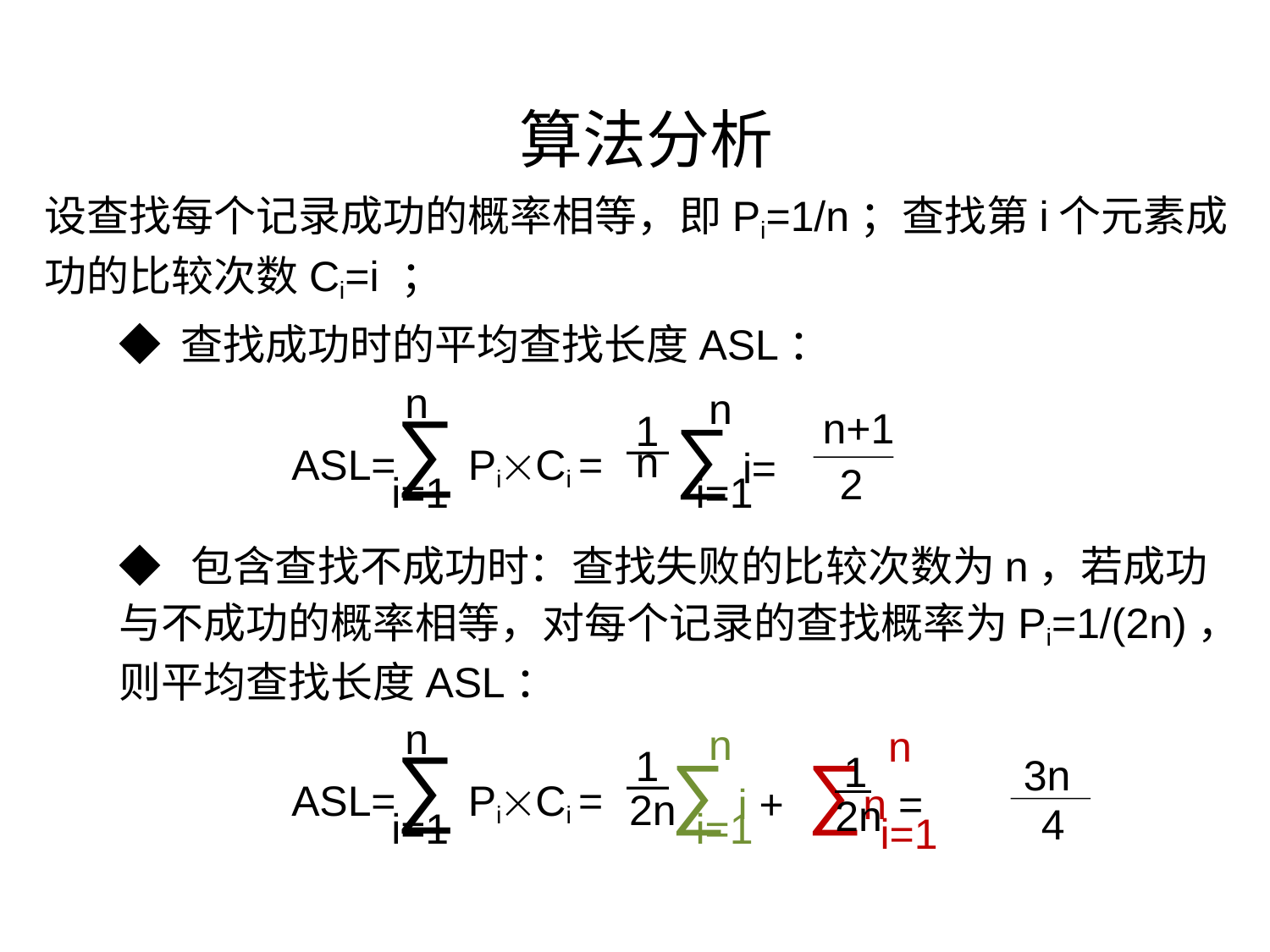

算法分析
设查找每个记录成功的概率相等，即Pi=1/n；查找第i个元素成功的比较次数Ci=i ；
◆ 查找成功时的平均查找长度ASL：
n
n
1
―
n
∑ i=
i=1
n+1

2
ASL=∑ Pi×Ci =
i=1
◆  包含查找不成功时：查找失败的比较次数为n，若成功与不成功的概率相等，对每个记录的查找概率为Pi=1/(2n)，则平均查找长度ASL：
n
n
1
―
2n
∑ i +  ∑n =
i=1
ASL=∑ Pi×Ci =
3n

4
i=1
n
1
2n
i=1